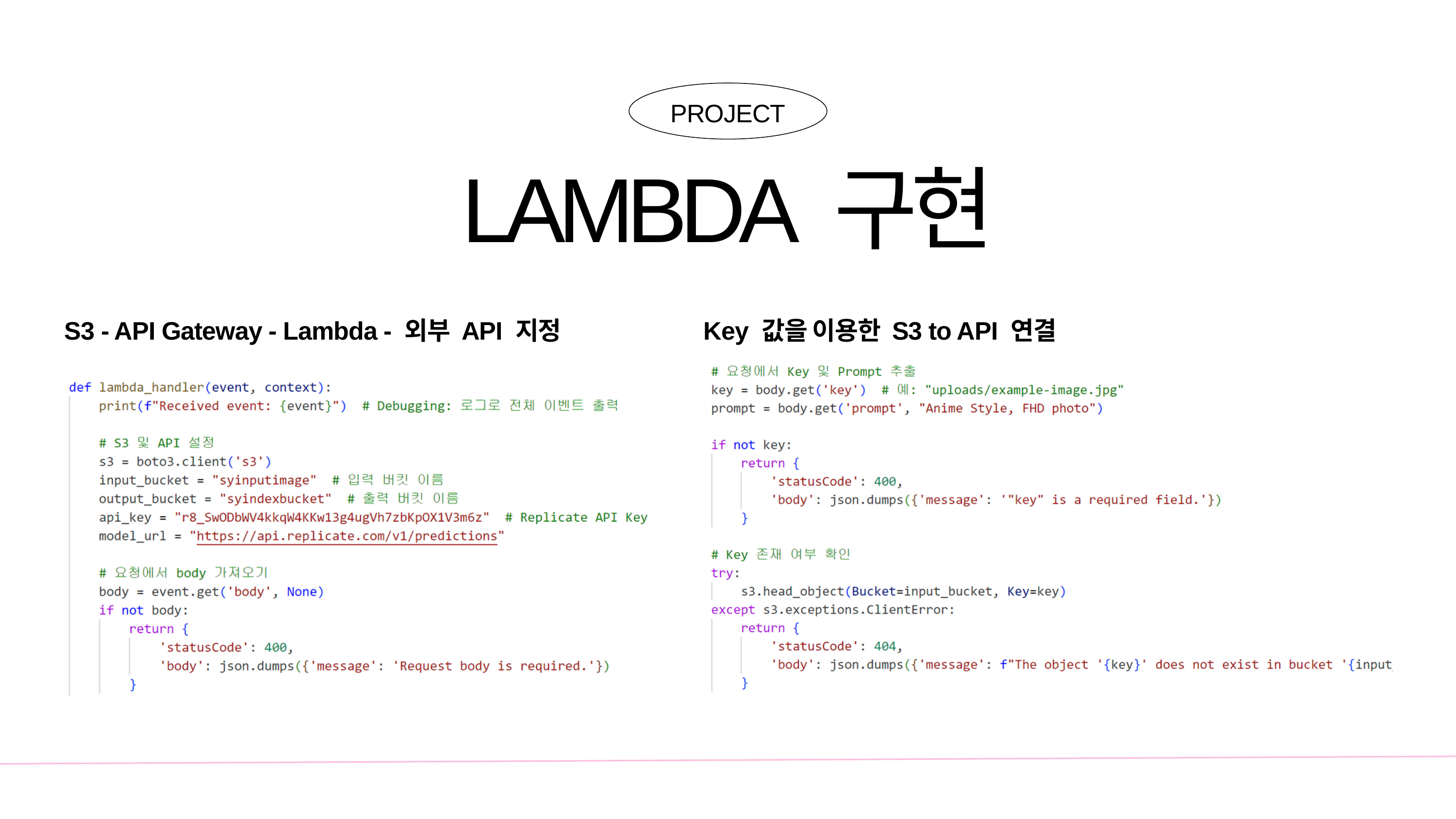

PROJECT
LAMBDA 구현
S3 - API Gateway - Lambda - 외부 API 지정
Key 값을 이용한 S3 to API 연결